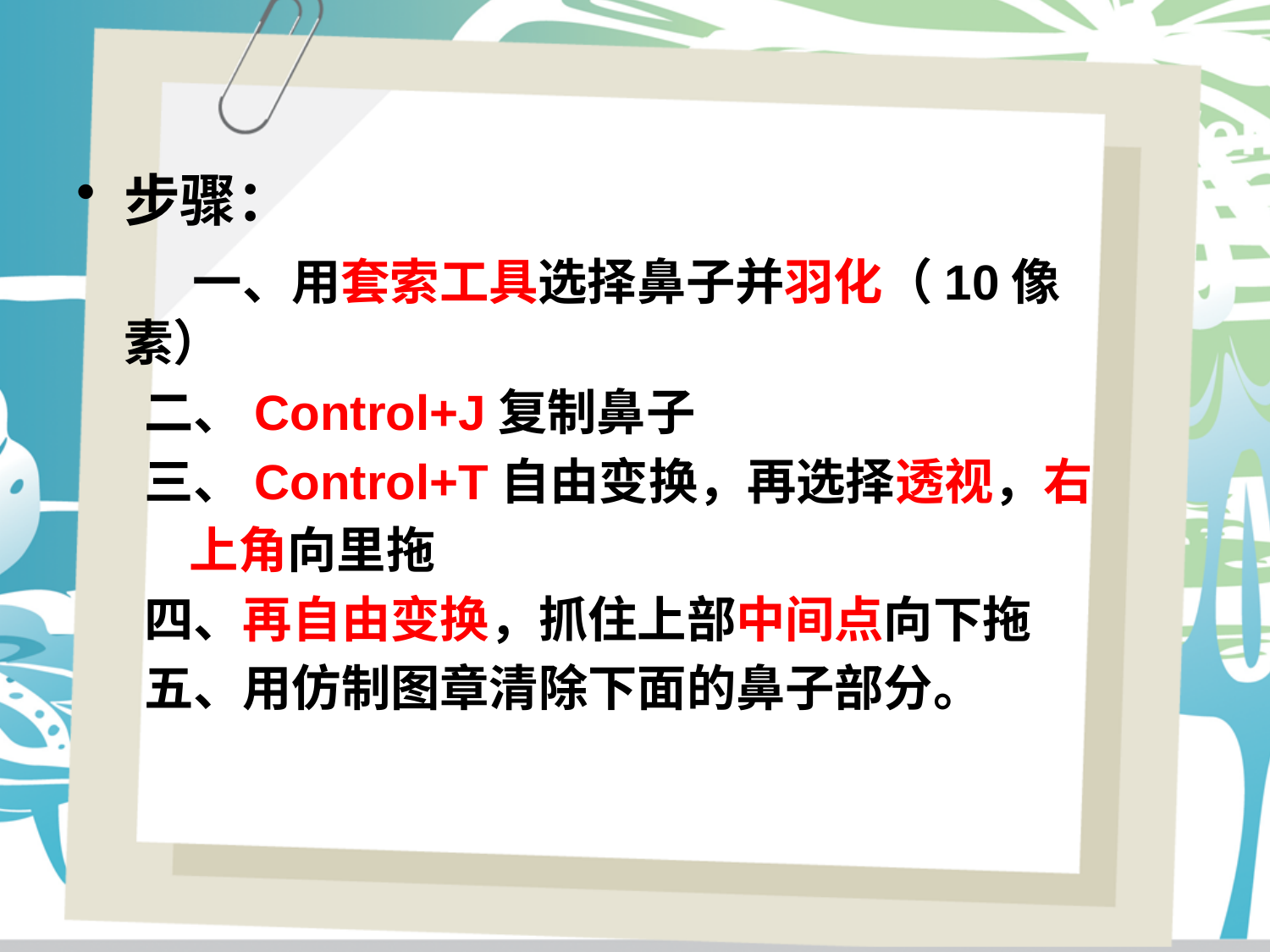

步骤：
        一、用套索工具选择鼻子并羽化（10像素）
     二、Control+J复制鼻子
     三、Control+T自由变换，再选择透视，右
         上角向里拖
     四、再自由变换，抓住上部中间点向下拖
     五、用仿制图章清除下面的鼻子部分。